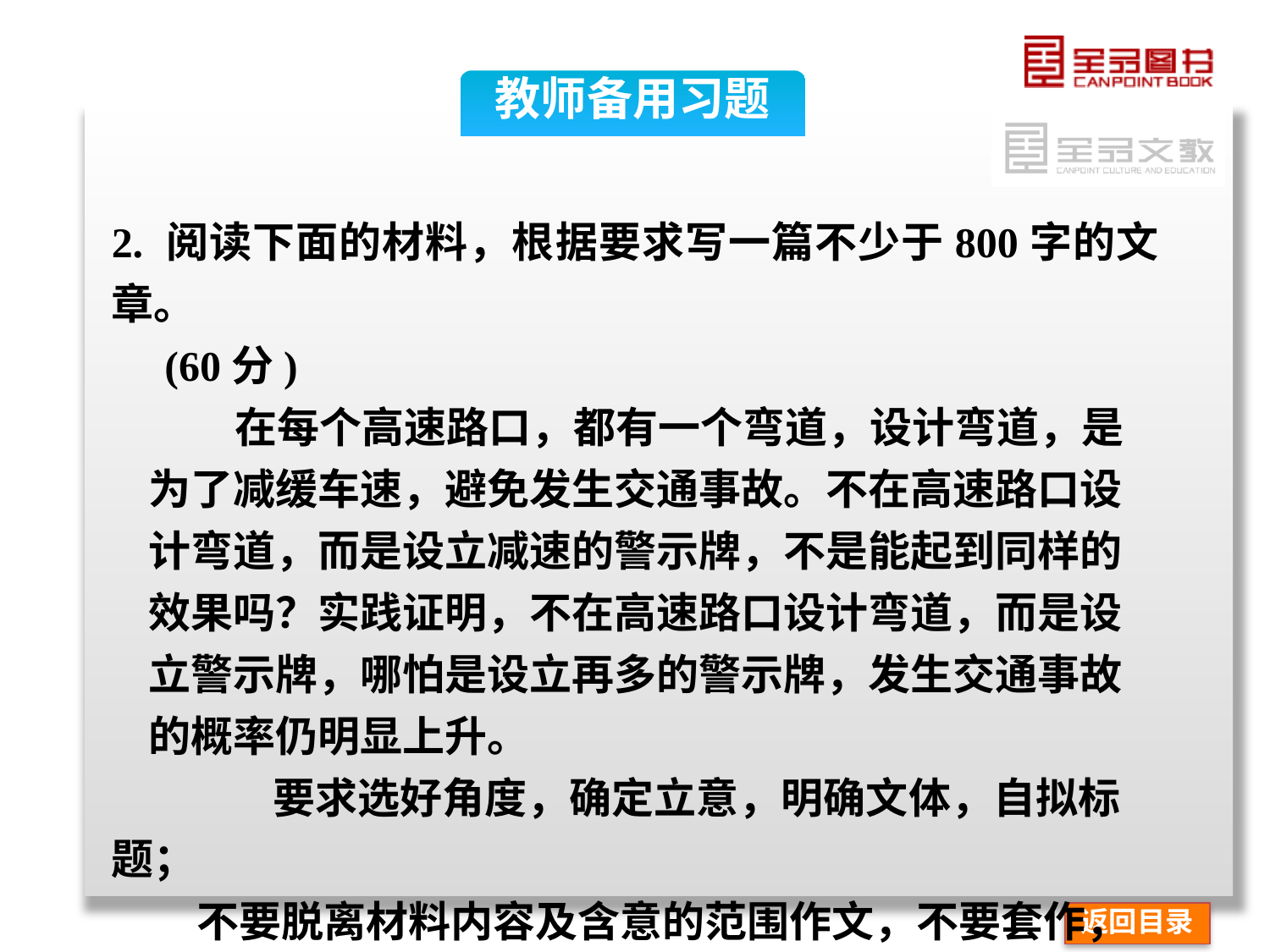

教师备用习题
2. 阅读下面的材料，根据要求写一篇不少于800字的文章。
     (60分)
        在每个高速路口，都有一个弯道，设计弯道，是
为了减缓车速，避免发生交通事故。不在高速路口设
计弯道，而是设立减速的警示牌，不是能起到同样的
效果吗？实践证明，不在高速路口设计弯道，而是设
立警示牌，哪怕是设立再多的警示牌，发生交通事故
的概率仍明显上升。
            要求选好角度，确定立意，明确文体，自拟标题；
    不要脱离材料内容及含意的范围作文，不要套作，不
    得抄袭；至少运用一种前面所讲的技法。
返回目录